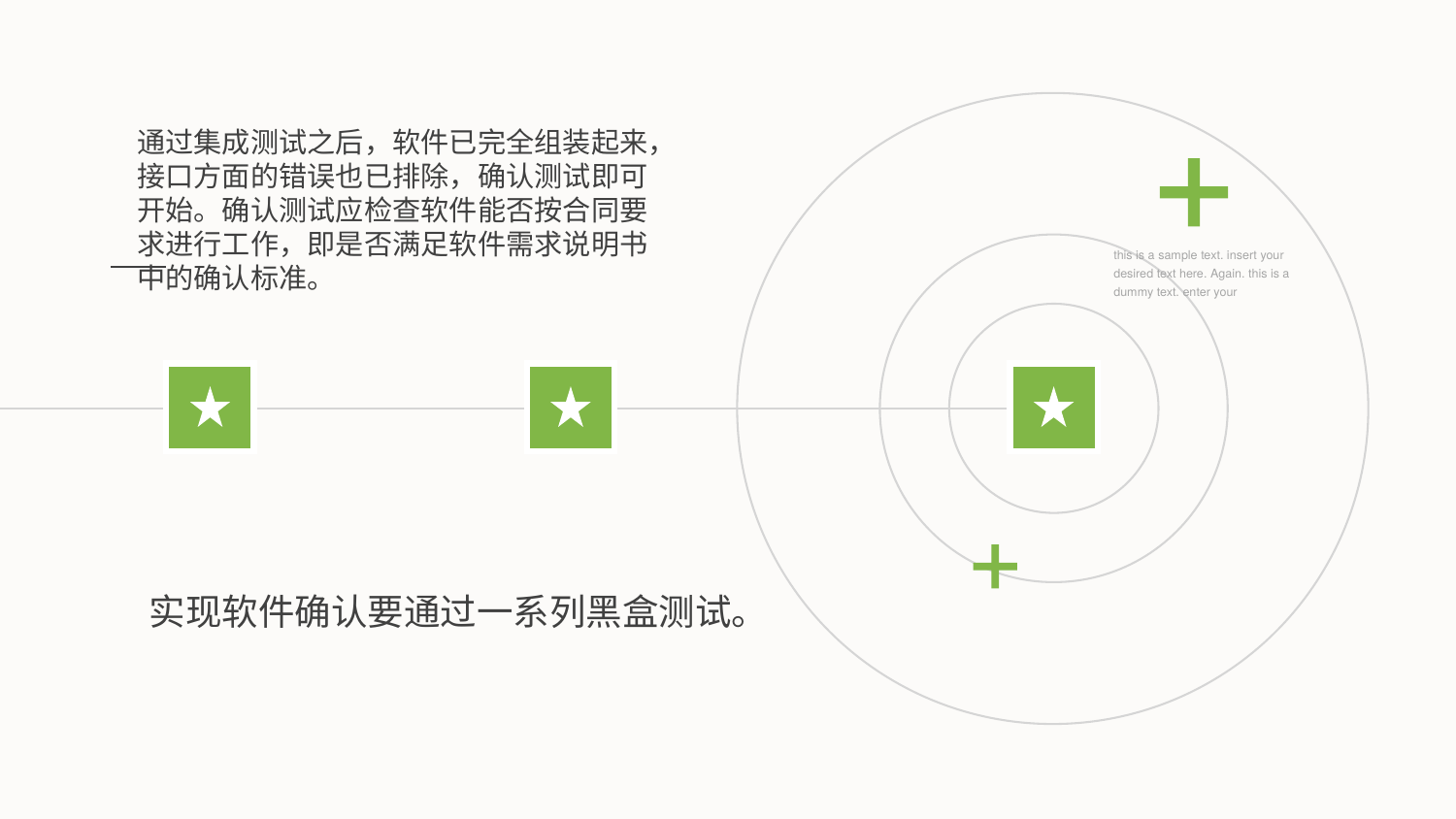

通过集成测试之后，软件已完全组装起来，接口方面的错误也已排除，确认测试即可开始。确认测试应检查软件能否按合同要求进行工作，即是否满足软件需求说明书中的确认标准。

this is a sample text. insert your desired text here. Again. this is a dummy text. enter your

实现软件确认要通过一系列黑盒测试。